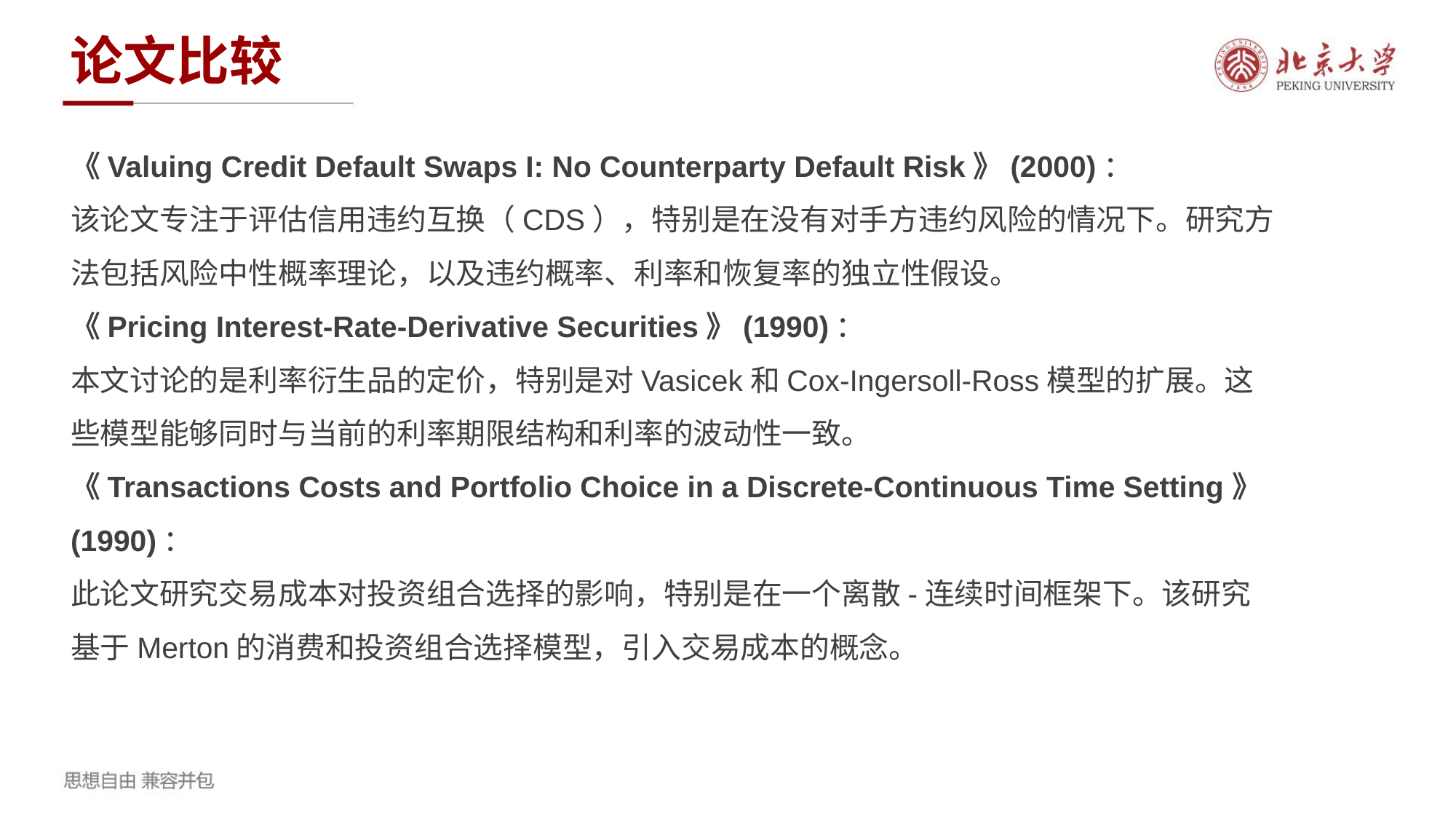

论文比较
《Valuing Credit Default Swaps I: No Counterparty Default Risk》(2000)：
该论文专注于评估信用违约互换（CDS），特别是在没有对手方违约风险的情况下。研究方法包括风险中性概率理论，以及违约概率、利率和恢复率的独立性假设。
《Pricing Interest-Rate-Derivative Securities》(1990)：
本文讨论的是利率衍生品的定价，特别是对Vasicek和Cox-Ingersoll-Ross模型的扩展。这些模型能够同时与当前的利率期限结构和利率的波动性一致。
《Transactions Costs and Portfolio Choice in a Discrete-Continuous Time Setting》(1990)：
此论文研究交易成本对投资组合选择的影响，特别是在一个离散-连续时间框架下。该研究基于Merton的消费和投资组合选择模型，引入交易成本的概念。